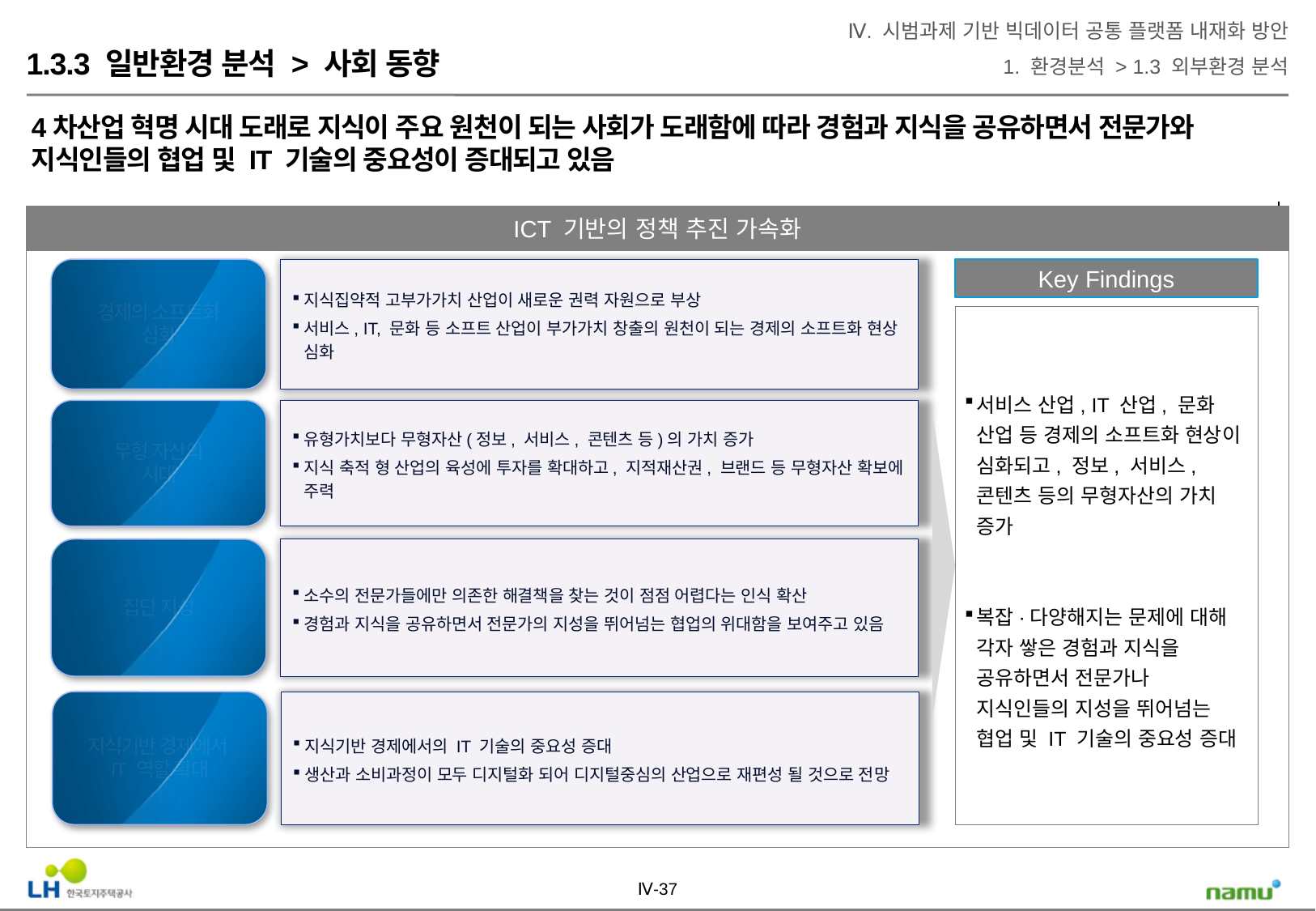

Ⅳ. 시범과제 기반 빅데이터 공통 플랫폼 내재화 방안
1. 환경분석 > 1.3 외부환경 분석
1.3.3 일반환경 분석 > 사회 동향
4차산업 혁명 시대 도래로 지식이 주요 원천이 되는 사회가 도래함에 따라 경험과 지식을 공유하면서 전문가와 지식인들의 협업 및 IT 기술의 중요성이 증대되고 있음
ICT 기반의 정책 추진 가속화

경제의 소프트화
심화
지식집약적 고부가가치 산업이 새로운 권력 자원으로 부상
서비스, IT, 문화 등 소프트 산업이 부가가치 창출의 원천이 되는 경제의 소프트화 현상 심화
유형가치보다 무형자산(정보, 서비스, 콘텐츠 등)의 가치 증가
지식 축적 형 산업의 육성에 투자를 확대하고, 지적재산권, 브랜드 등 무형자산 확보에 주력
무형 자산의
시대
소수의 전문가들에만 의존한 해결책을 찾는 것이 점점 어렵다는 인식 확산
경험과 지식을 공유하면서 전문가의 지성을 뛰어넘는 협업의 위대함을 보여주고 있음
집단 지성
지식기반 경제에서
IT 역할 확대
지식기반 경제에서의 IT 기술의 중요성 증대
생산과 소비과정이 모두 디지털화 되어 디지털중심의 산업으로 재편성 될 것으로 전망
Key Findings
서비스 산업, IT 산업, 문화 산업 등 경제의 소프트화 현상이 심화되고, 정보, 서비스, 콘텐츠 등의 무형자산의 가치 증가

복잡·다양해지는 문제에 대해 각자 쌓은 경험과 지식을 공유하면서 전문가나 지식인들의 지성을 뛰어넘는 협업 및 IT 기술의 중요성 증대